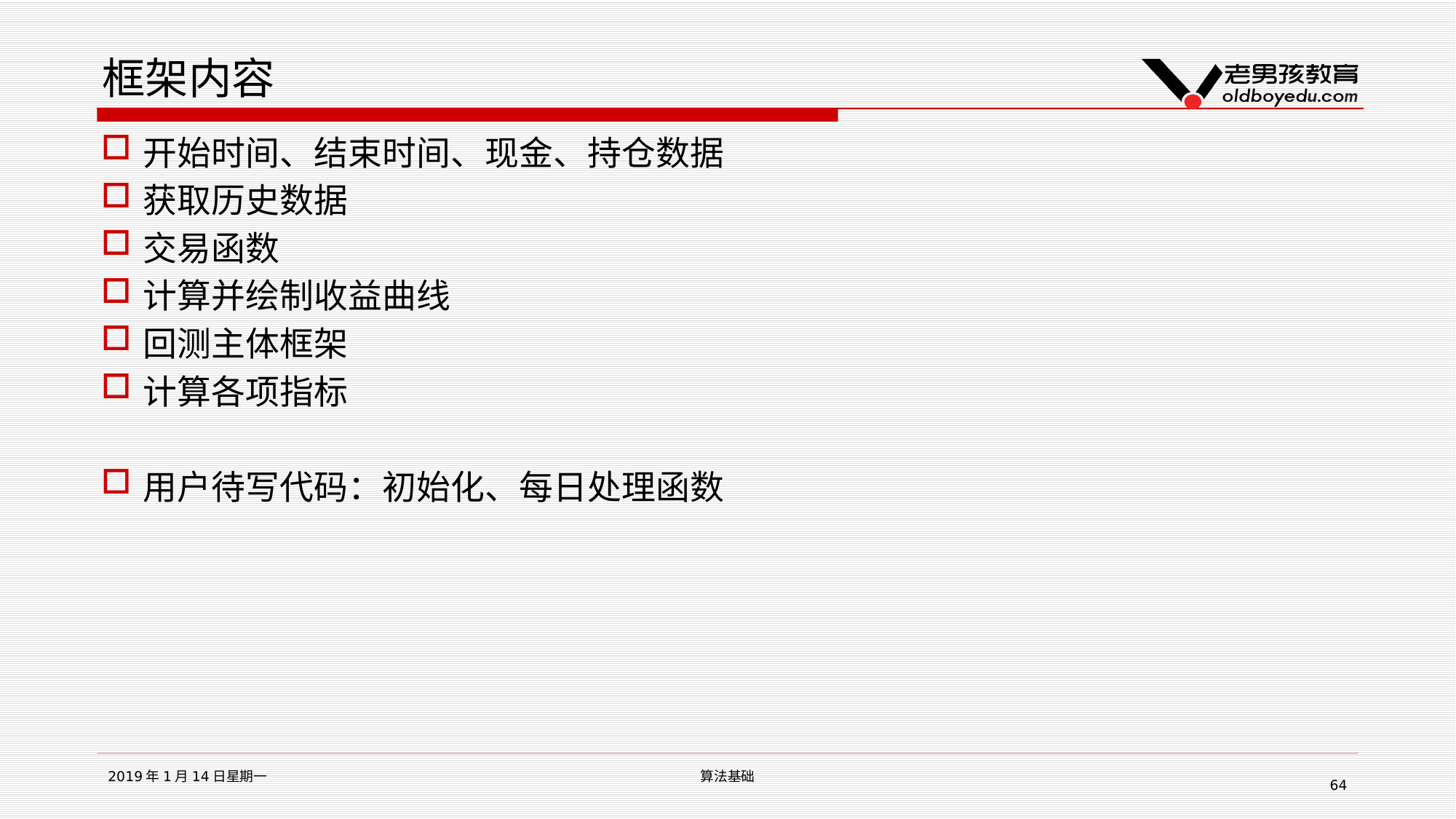

# 框架内容
开始时间、结束时间、现金、持仓数据
获取历史数据
交易函数
计算并绘制收益曲线
回测主体框架
计算各项指标

用户待写代码：初始化、每日处理函数
2019年1月14日星期一
算法基础
64